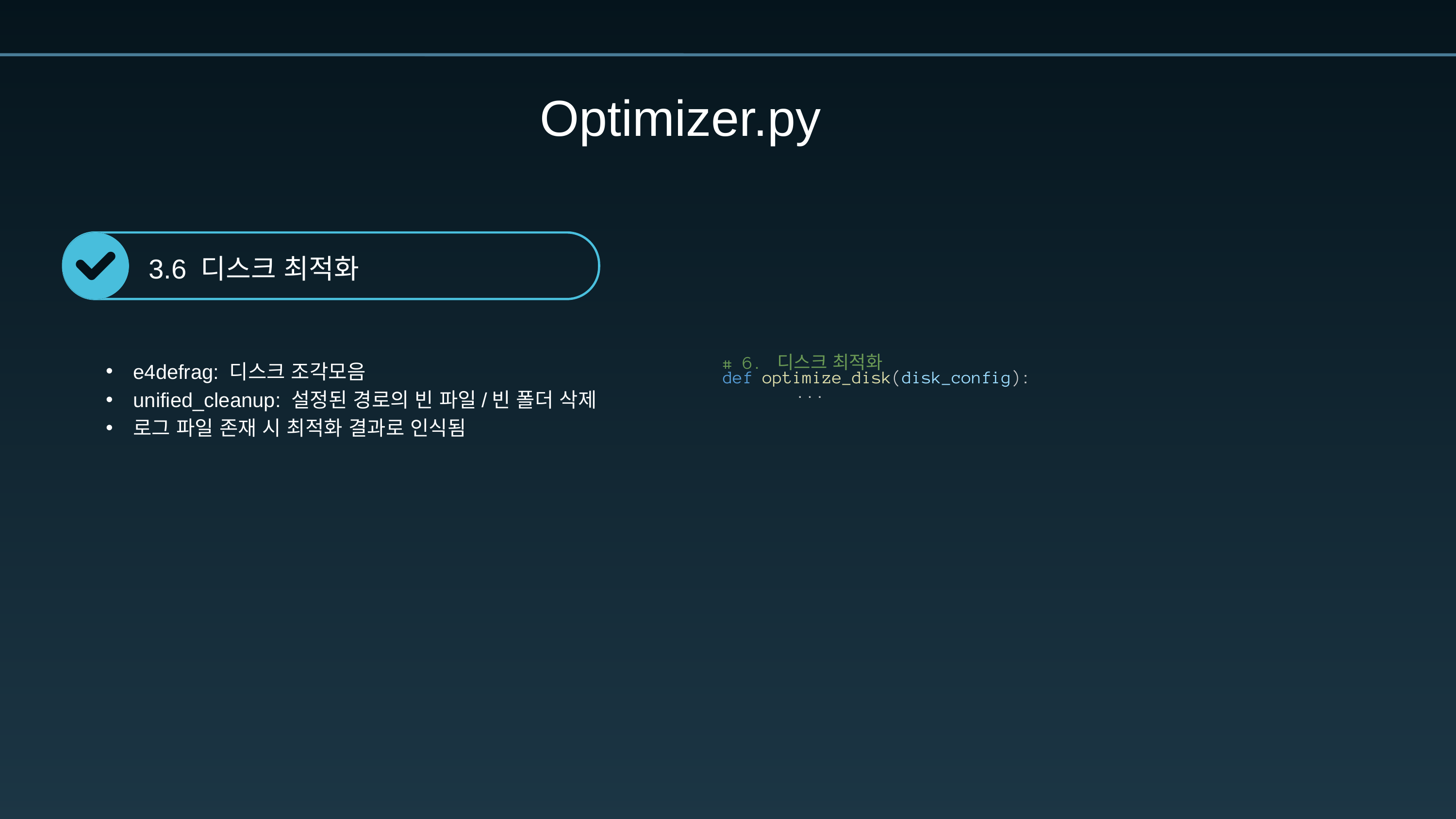

Optimizer.py

3.6 디스크 최적화
e4defrag: 디스크 조각모음
unified_cleanup: 설정된 경로의 빈 파일/빈 폴더 삭제
로그 파일 존재 시 최적화 결과로 인식됨
# 6. 디스크 최적화
def optimize_disk(disk_config):
	...